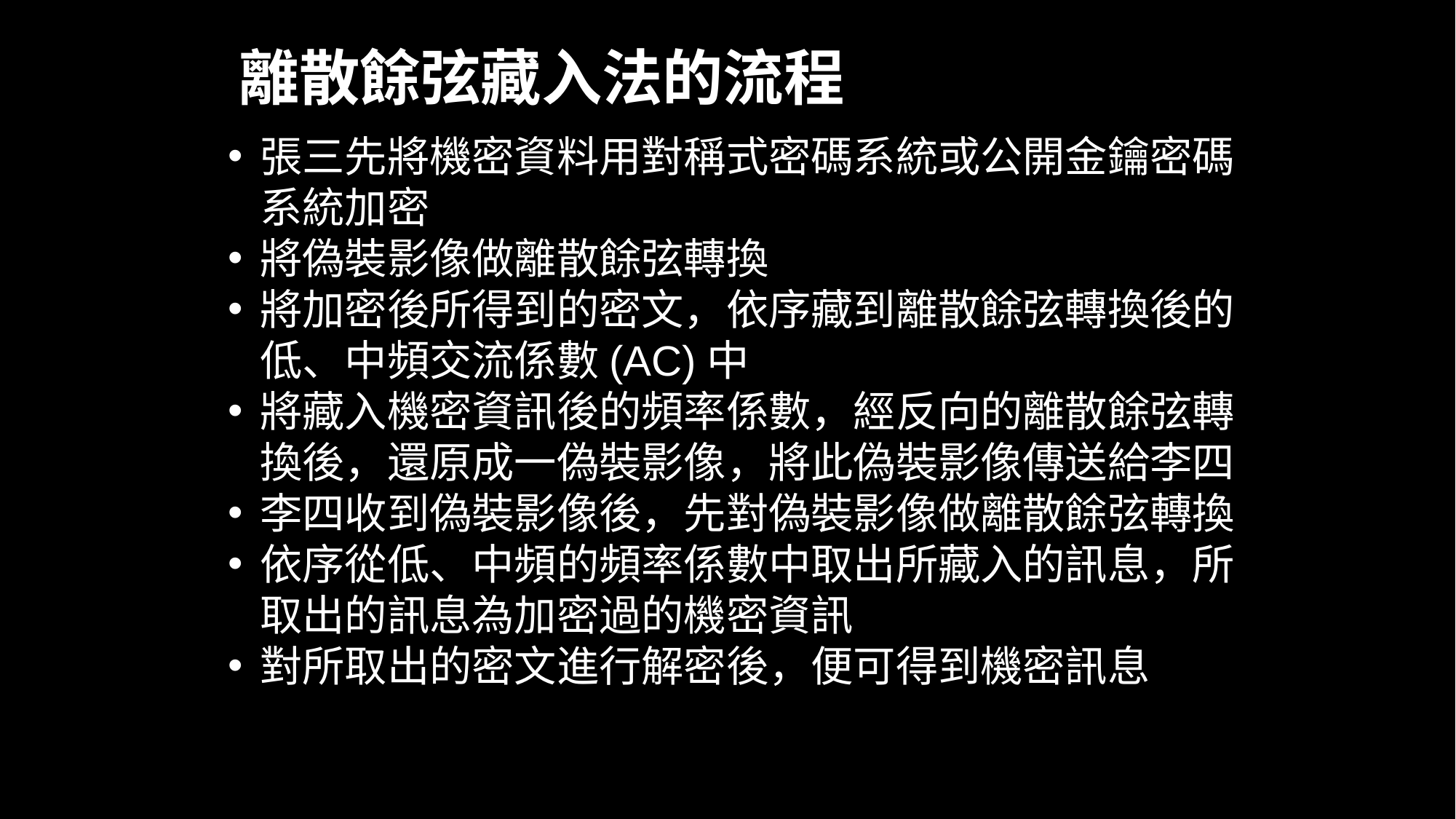

離散餘弦藏入法的流程
張三先將機密資料用對稱式密碼系統或公開金鑰密碼系統加密
將偽裝影像做離散餘弦轉換
將加密後所得到的密文，依序藏到離散餘弦轉換後的低、中頻交流係數(AC)中
將藏入機密資訊後的頻率係數，經反向的離散餘弦轉換後，還原成一偽裝影像，將此偽裝影像傳送給李四
李四收到偽裝影像後，先對偽裝影像做離散餘弦轉換
依序從低、中頻的頻率係數中取出所藏入的訊息，所取出的訊息為加密過的機密資訊
對所取出的密文進行解密後，便可得到機密訊息